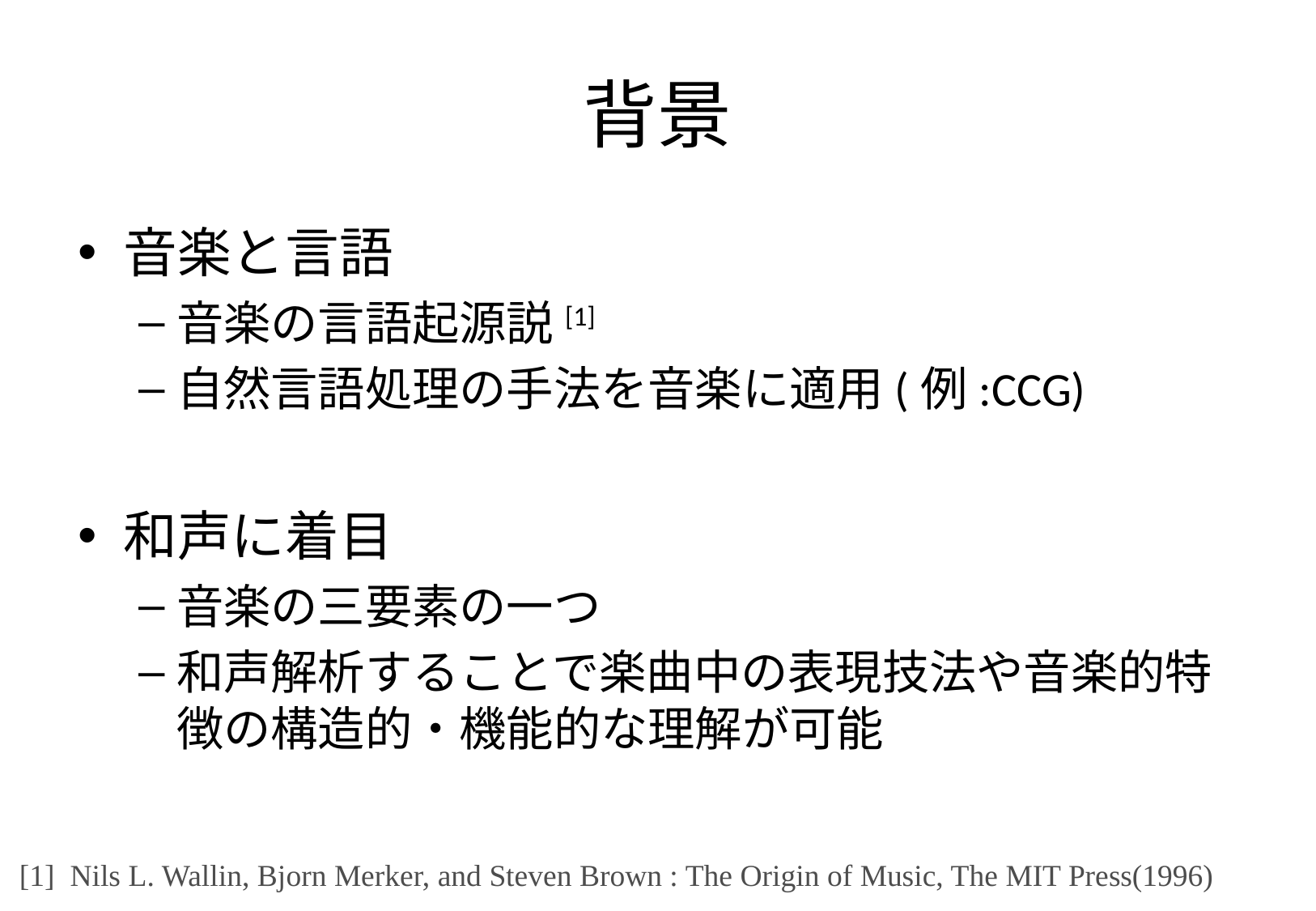

# 背景
音楽と言語
音楽の言語起源説[1]
自然言語処理の手法を音楽に適用(例:CCG)

和声に着目
音楽の三要素の一つ
和声解析することで楽曲中の表現技法や音楽的特徴の構造的・機能的な理解が可能

[1]  Nils L. Wallin, Bjorn Merker, and Steven Brown : The Origin of Music, The MIT Press(1996)